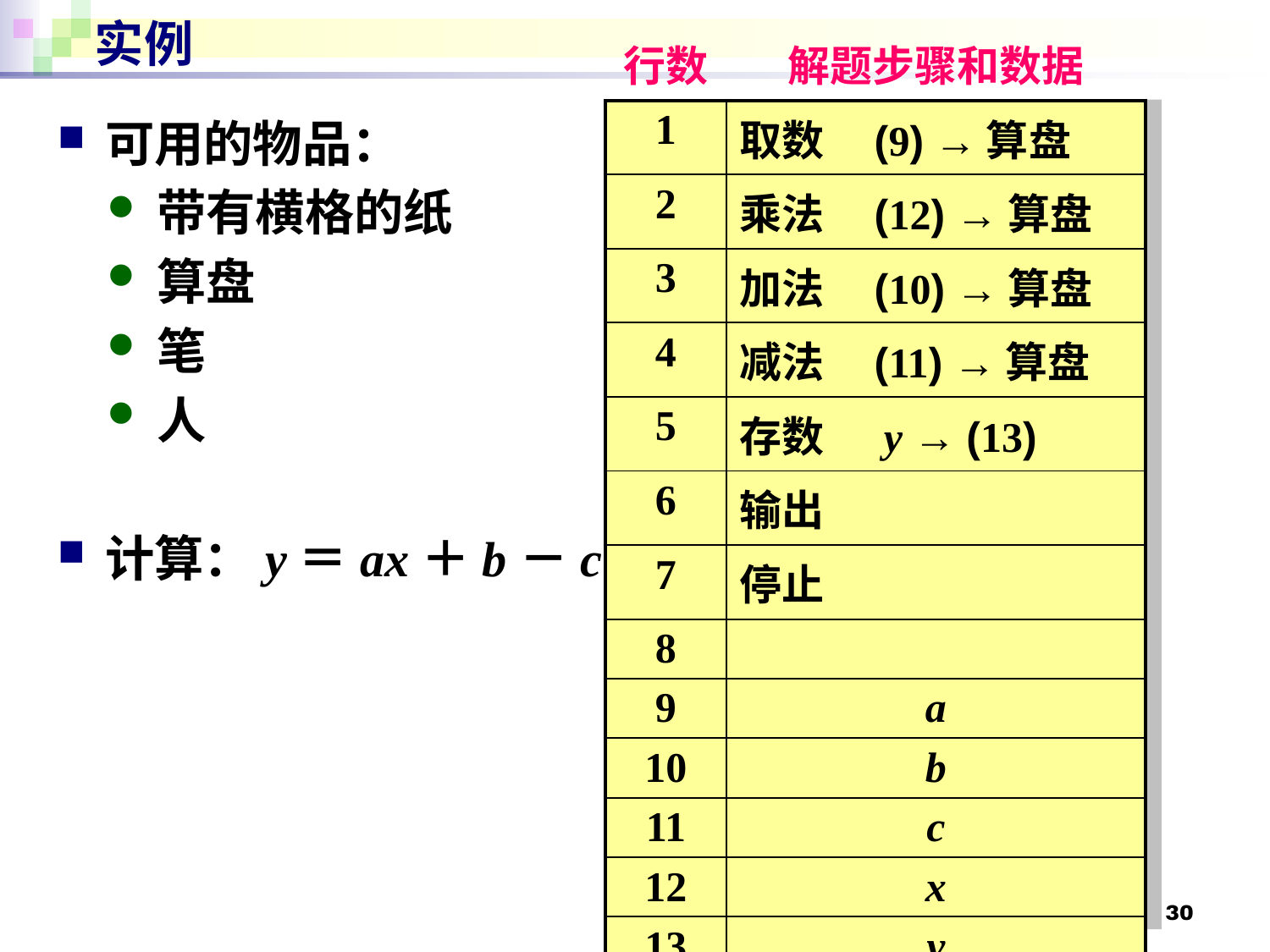

# 实例
| 行数 | 解题步骤和数据 |
| --- | --- |
| 1 | 取数 (9) →算盘 |
| 2 | 乘法 (12) →算盘 |
| 3 | 加法 (10) →算盘 |
| 4 | 减法 (11) →算盘 |
| 5 | 存数 y → (13) |
| 6 | 输出 |
| 7 | 停止 |
| 8 |  |
| 9 | a |
| 10 | b |
| 11 | c |
| 12 | x |
| 13 | y |

可用的物品：
带有横格的纸
算盘
笔
人

计算：y＝ax＋b－c
30